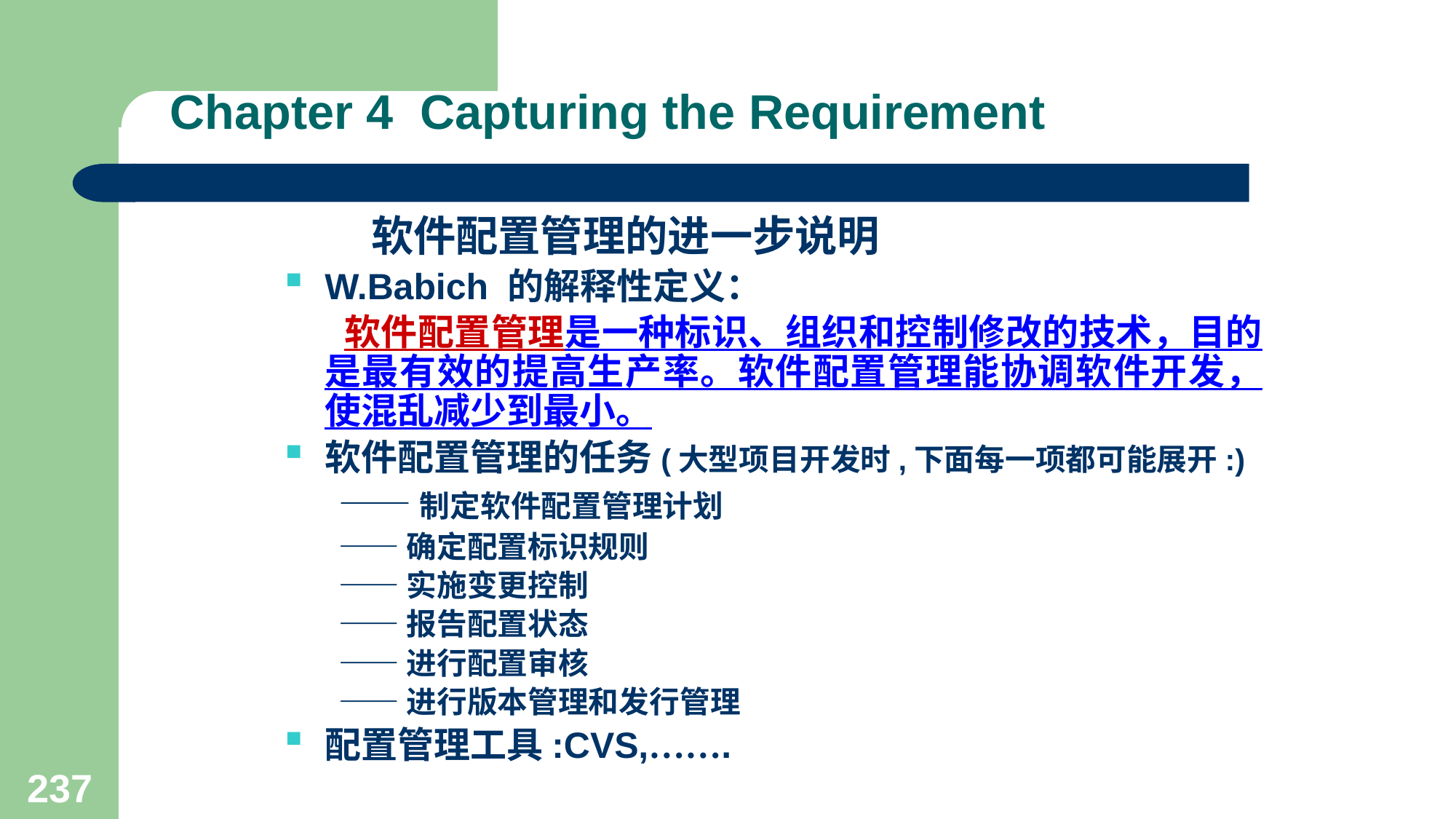

# Chapter 4  Capturing the Requirement
        软件配置管理的进一步说明
W.Babich 的解释性定义：
      软件配置管理是一种标识、组织和控制修改的技术，目的是最有效的提高生产率。软件配置管理能协调软件开发，使混乱减少到最小。
软件配置管理的任务(大型项目开发时,下面每一项都可能展开:)
——制定软件配置管理计划
——确定配置标识规则
——实施变更控制
——报告配置状态
——进行配置审核
——进行版本管理和发行管理
配置管理工具:CVS,…….
237